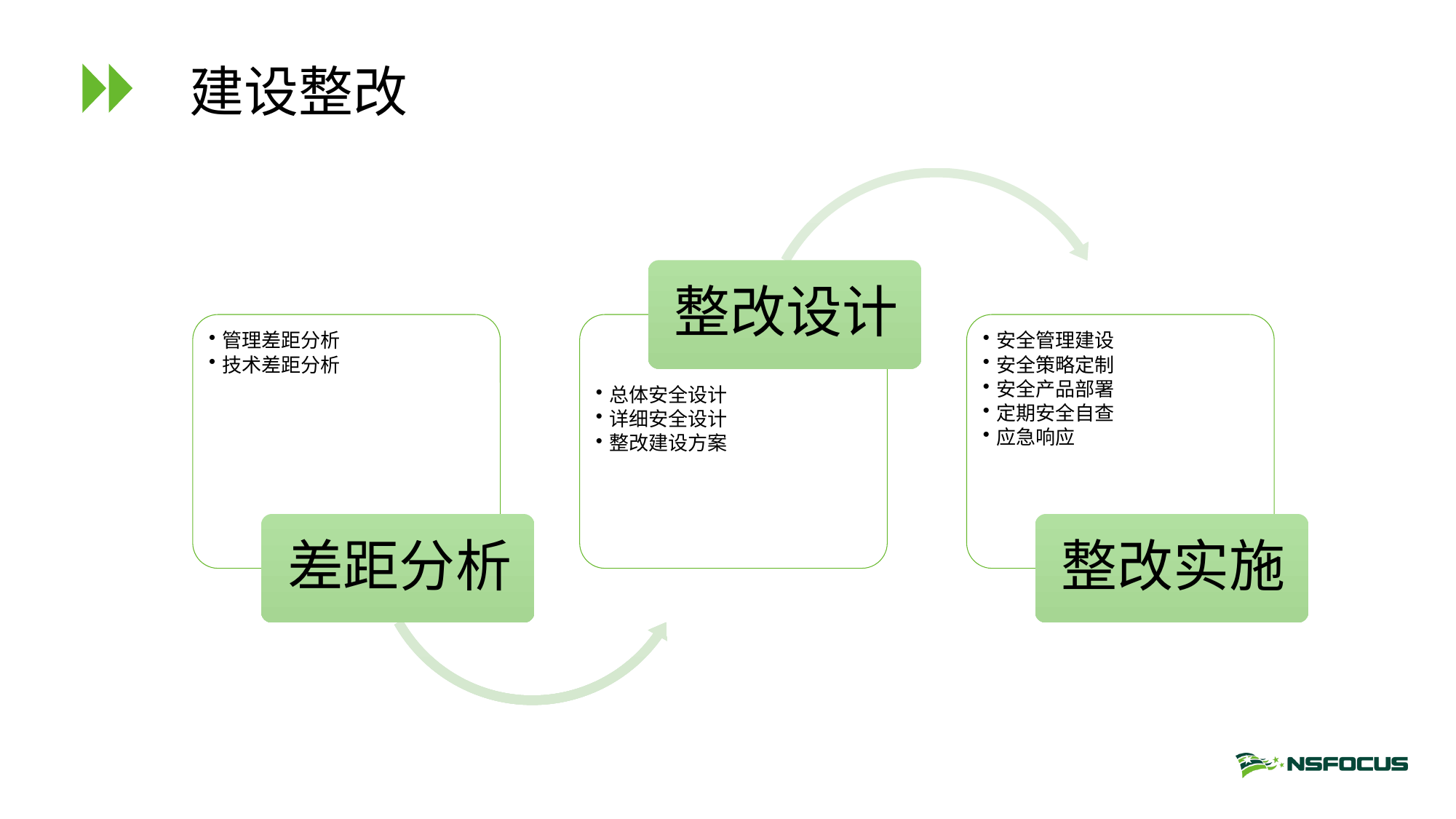

# 建设整改
管理差距分析
技术差距分析
差距分析
总体安全设计
详细安全设计
整改建设方案
整改设计
安全管理建设
安全策略定制
安全产品部署
定期安全自查
应急响应
整改实施